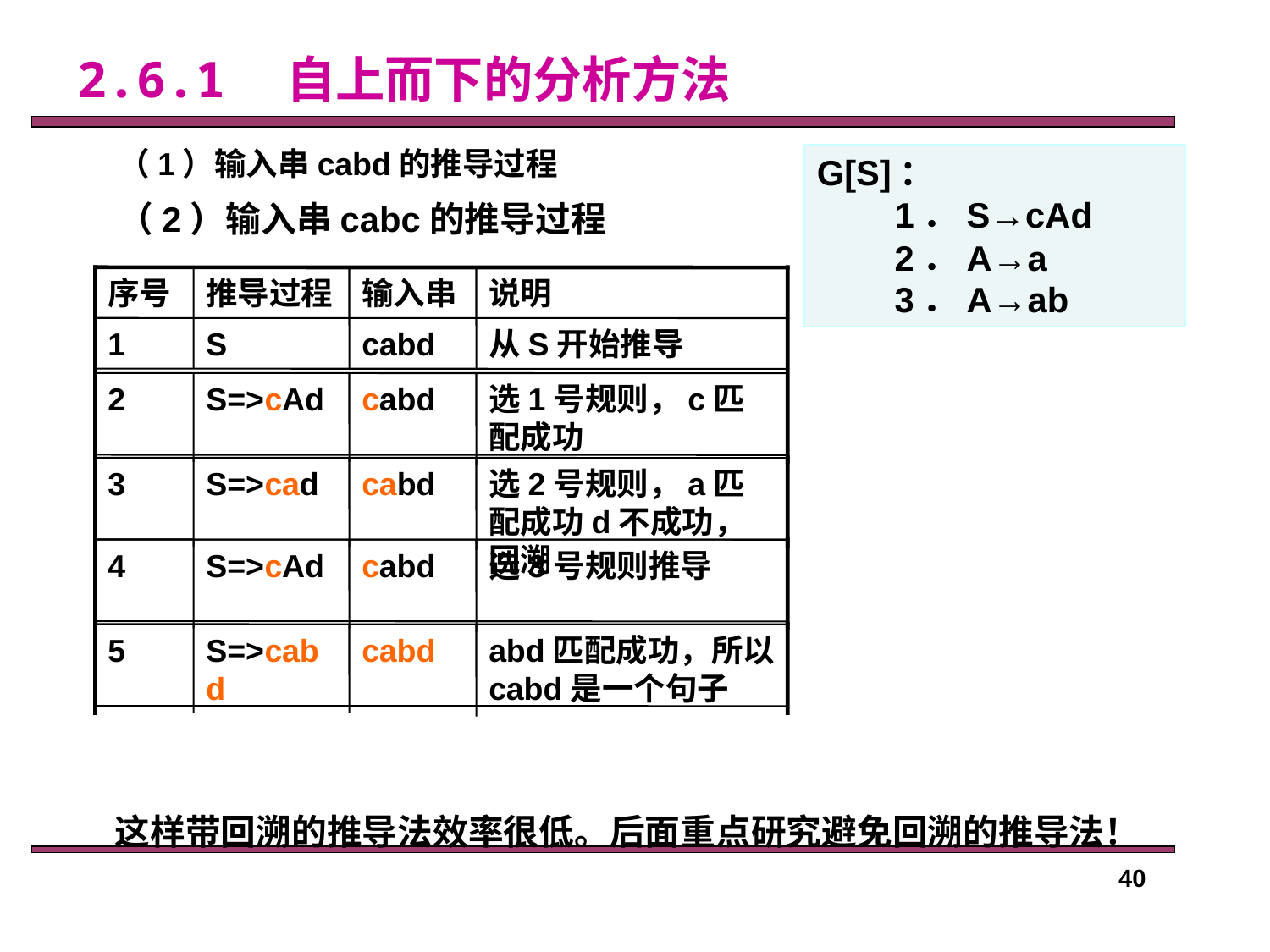

# 2.6.1　自上而下的分析方法
（1）输入串cabd的推导过程
G[S]：
        1．S→cAd
        2．A→a
        3．A→ab
（2）输入串cabc的推导过程
序号

推导过程

输入串

说明

1

S
cabd
从S开始推导

2

S=>cAd

cabd

选1号规则，c匹配成功

3

S=>cad

cabd

选2号规则，a匹配成功d不成功，回溯

4

S=>cAd

cabd

选3号规则推导

5

S=>cabd

cabd

abd匹配成功，所以cabd是一个句子

这样带回溯的推导法效率很低。后面重点研究避免回溯的推导法！
40